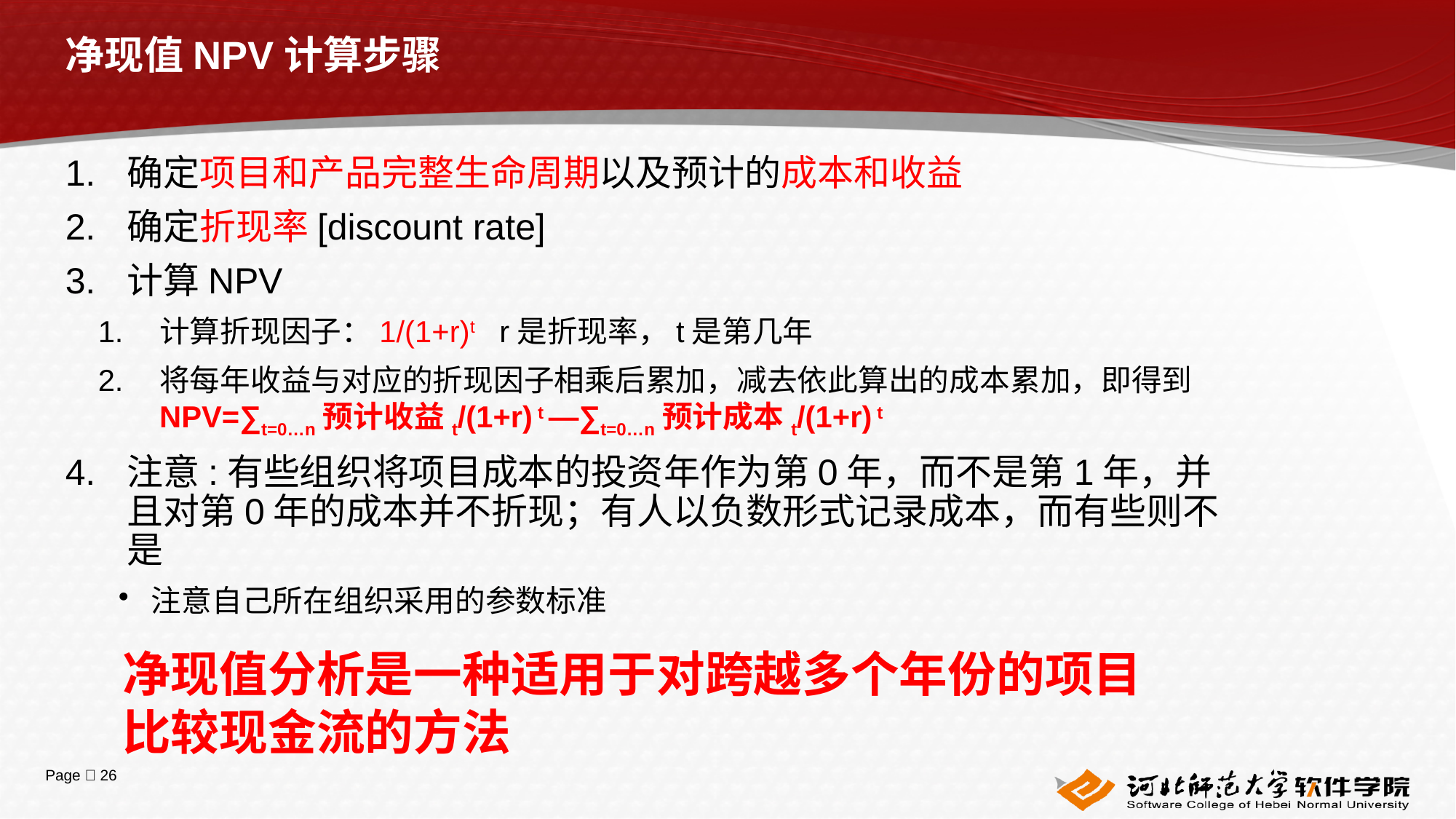

# 净现值NPV计算步骤
确定项目和产品完整生命周期以及预计的成本和收益
确定折现率[discount rate]
计算NPV
计算折现因子：1/(1+r)t     r是折现率，t是第几年
将每年收益与对应的折现因子相乘后累加，减去依此算出的成本累加，即得到
NPV=∑t=0…n预计收益t/(1+r) t —∑t=0…n预计成本t/(1+r) t
注意:有些组织将项目成本的投资年作为第0年，而不是第1年，并且对第0年的成本并不折现；有人以负数形式记录成本，而有些则不是
注意自己所在组织采用的参数标准

净现值分析是一种适用于对跨越多个年份的项目比较现金流的方法